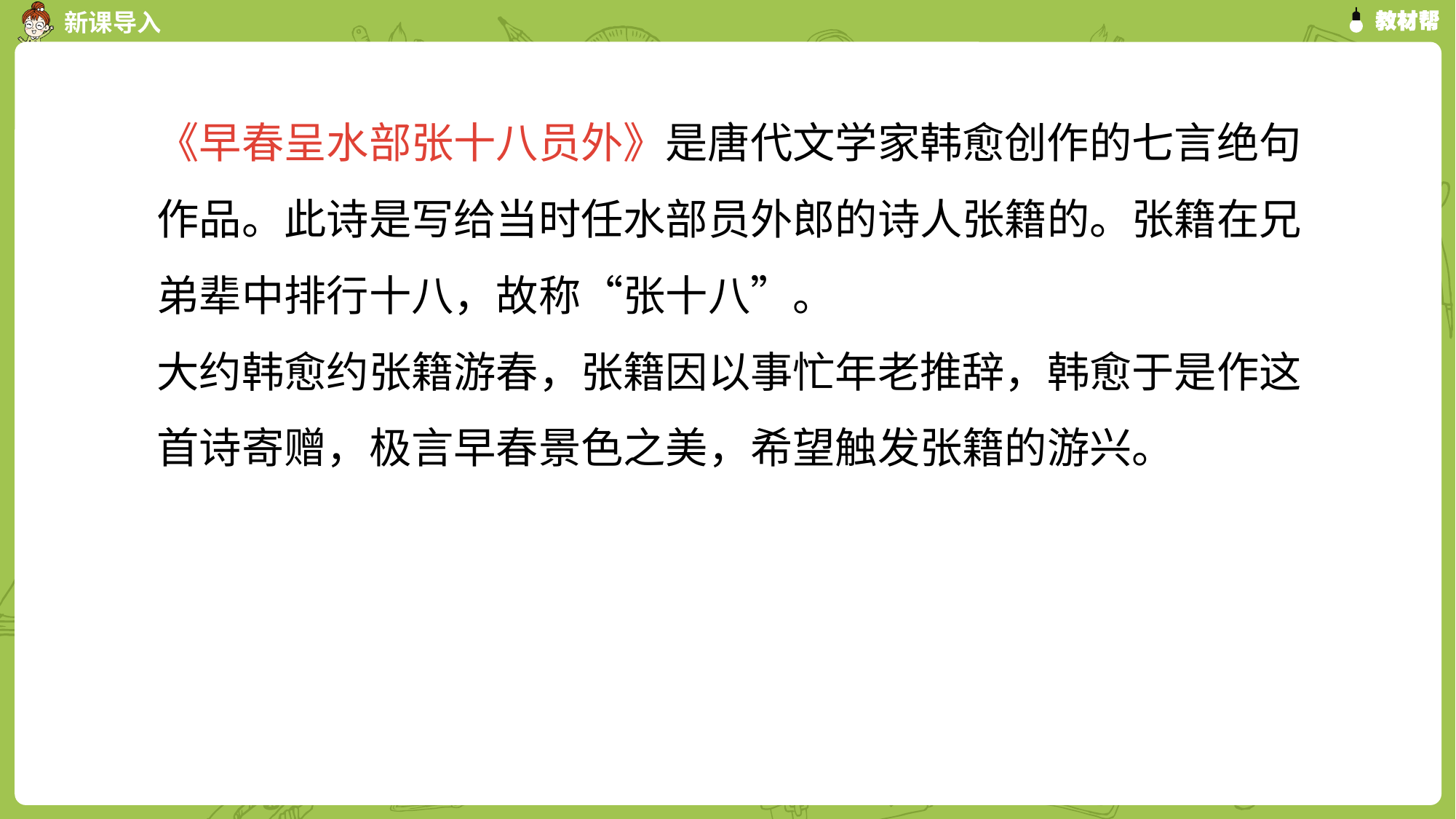

《早春呈水部张十八员外》是唐代文学家韩愈创作的七言绝句作品。此诗是写给当时任水部员外郎的诗人张籍的。张籍在兄弟辈中排行十八，故称“张十八”。
大约韩愈约张籍游春，张籍因以事忙年老推辞，韩愈于是作这首诗寄赠，极言早春景色之美，希望触发张籍的游兴。